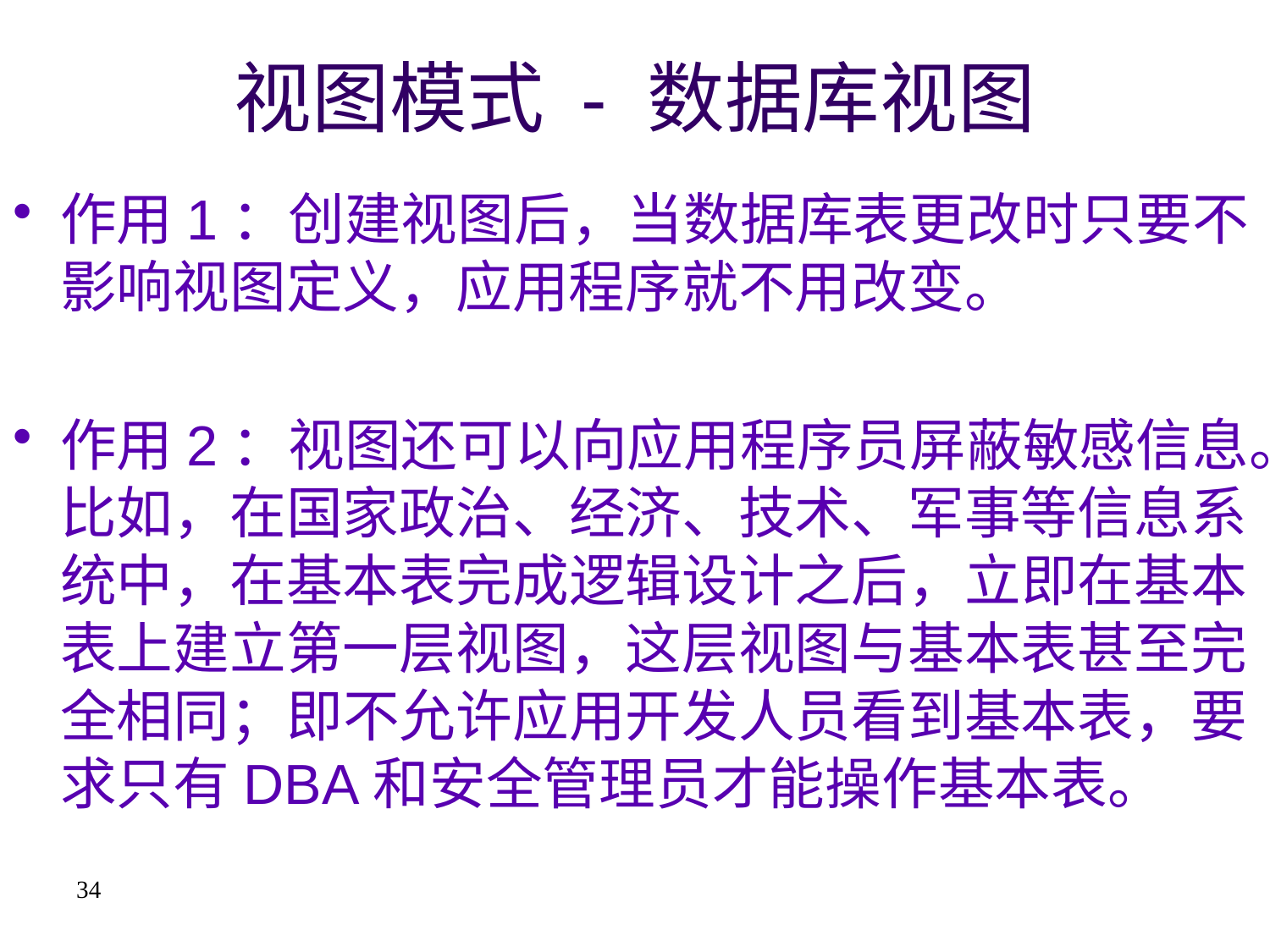

# 视图模式 - 数据库视图
作用1：创建视图后，当数据库表更改时只要不影响视图定义，应用程序就不用改变。

作用2：视图还可以向应用程序员屏蔽敏感信息。比如，在国家政治、经济、技术、军事等信息系统中，在基本表完成逻辑设计之后，立即在基本表上建立第一层视图，这层视图与基本表甚至完全相同；即不允许应用开发人员看到基本表，要求只有DBA和安全管理员才能操作基本表。
34